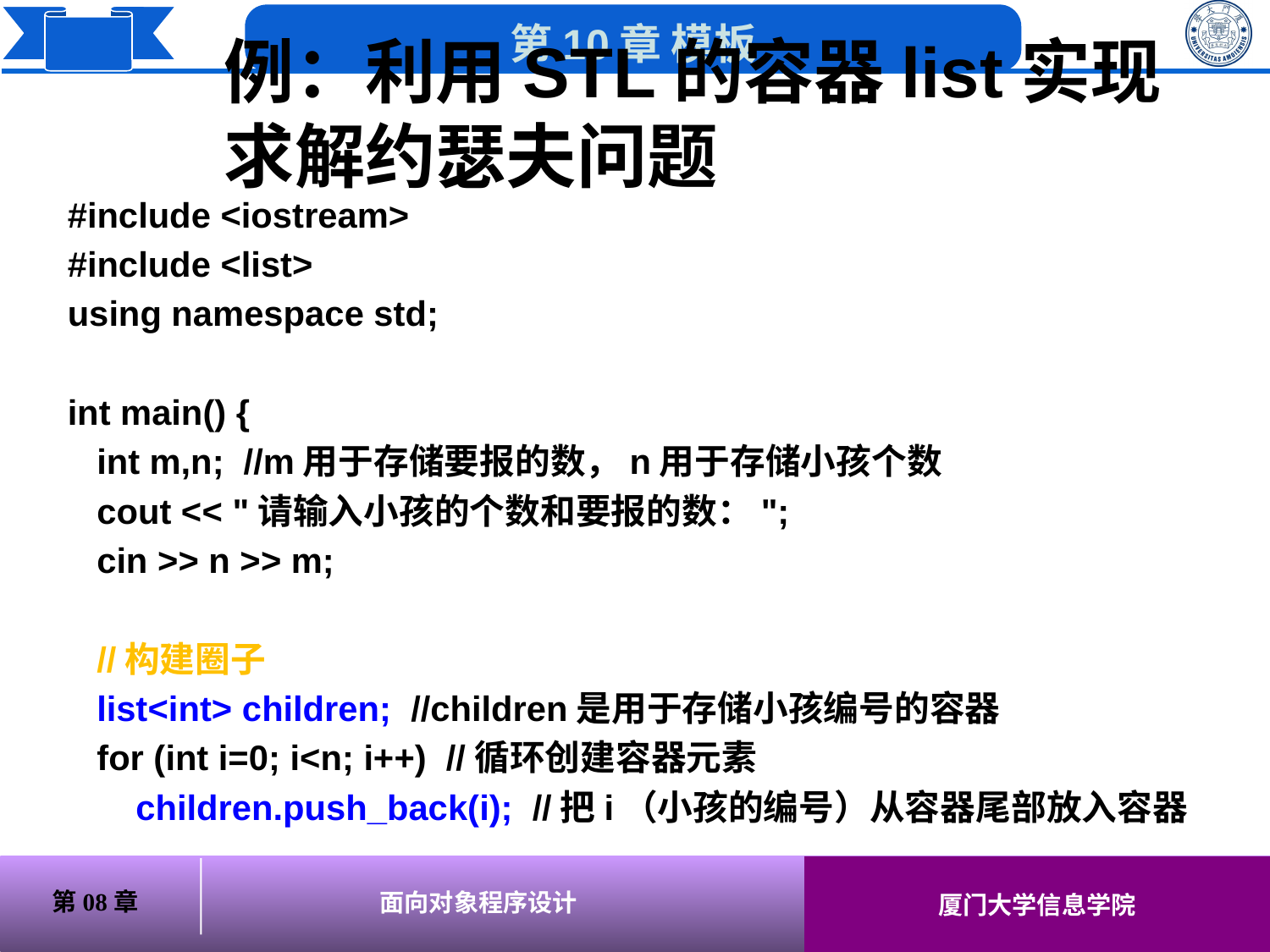

# 例：利用STL的容器list实现求解约瑟夫问题
#include <iostream>
#include <list>
using namespace std;

int main() {
   int m,n;  //m用于存储要报的数，n用于存储小孩个数
   cout << "请输入小孩的个数和要报的数：";
   cin >> n >> m;

   //构建圈子
   list<int> children;  //children是用于存储小孩编号的容器
   for (int i=0; i<n; i++)  //循环创建容器元素
       children.push_back(i);  //把i（小孩的编号）从容器尾部放入容器
56